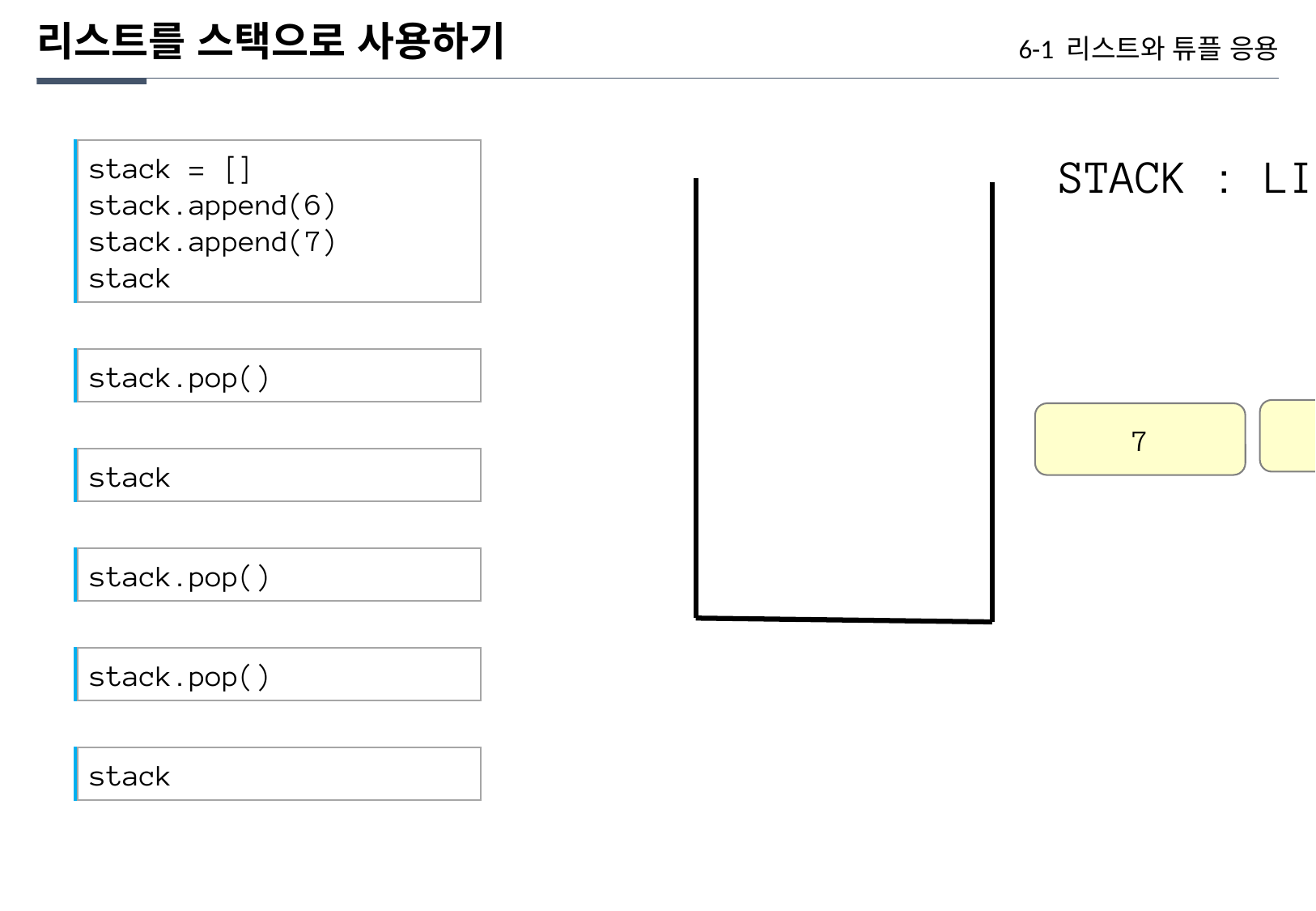

리스트를 스택으로 사용하기
6-1 리스트와 튜플 응용

stack = []
stack.append(6)
stack.append(7)
stack
STACK : LIFO

stack.pop()
6
7

stack

stack.pop()

stack.pop()

stack